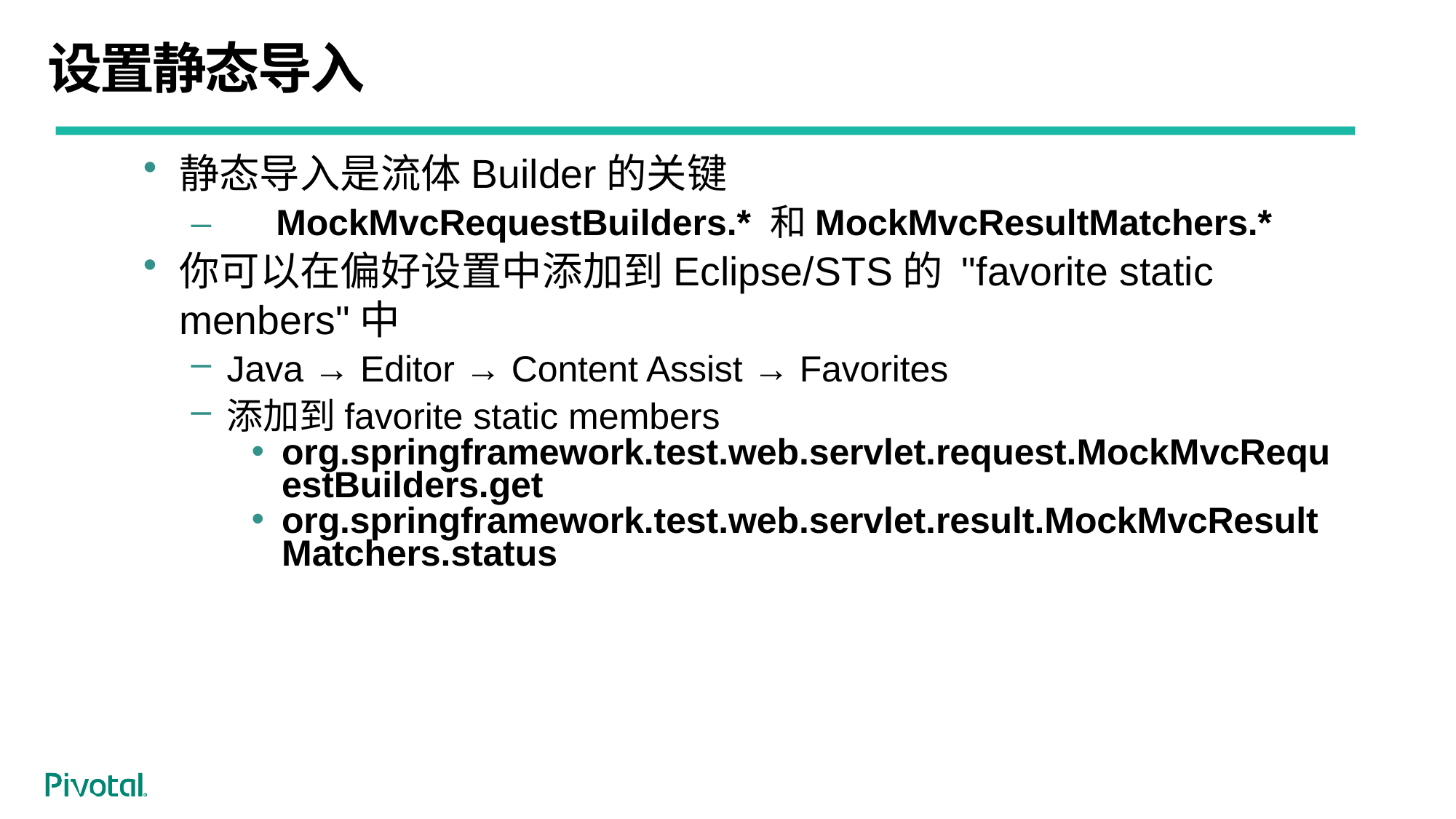

# 设置静态导入
静态导入是流体Builder的关键
–	MockMvcRequestBuilders.* 和MockMvcResultMatchers.*
你可以在偏好设置中添加到Eclipse/STS的 "favorite static menbers"中
Java → Editor → Content Assist → Favorites
添加到favorite static members
org.springframework.test.web.servlet.request.MockMvcRequestBuilders.get
org.springframework.test.web.servlet.result.MockMvcResultMatchers.status
37